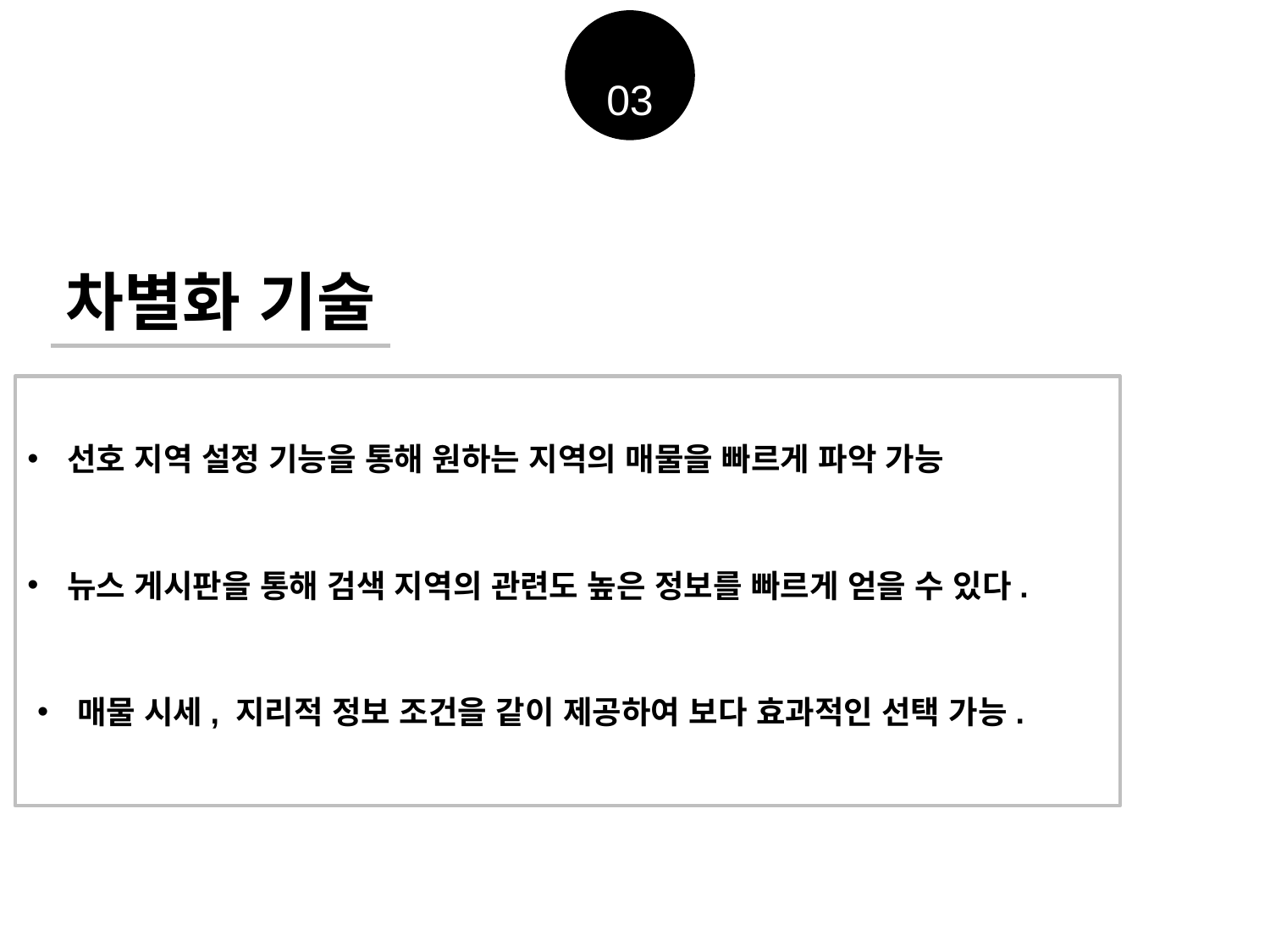

03
차별화 기술

선호 지역 설정 기능을 통해 원하는 지역의 매물을 빠르게 파악 가능
뉴스 게시판을 통해 검색 지역의 관련도 높은 정보를 빠르게 얻을 수 있다.
매물 시세, 지리적 정보 조건을 같이 제공하여 보다 효과적인 선택 가능.